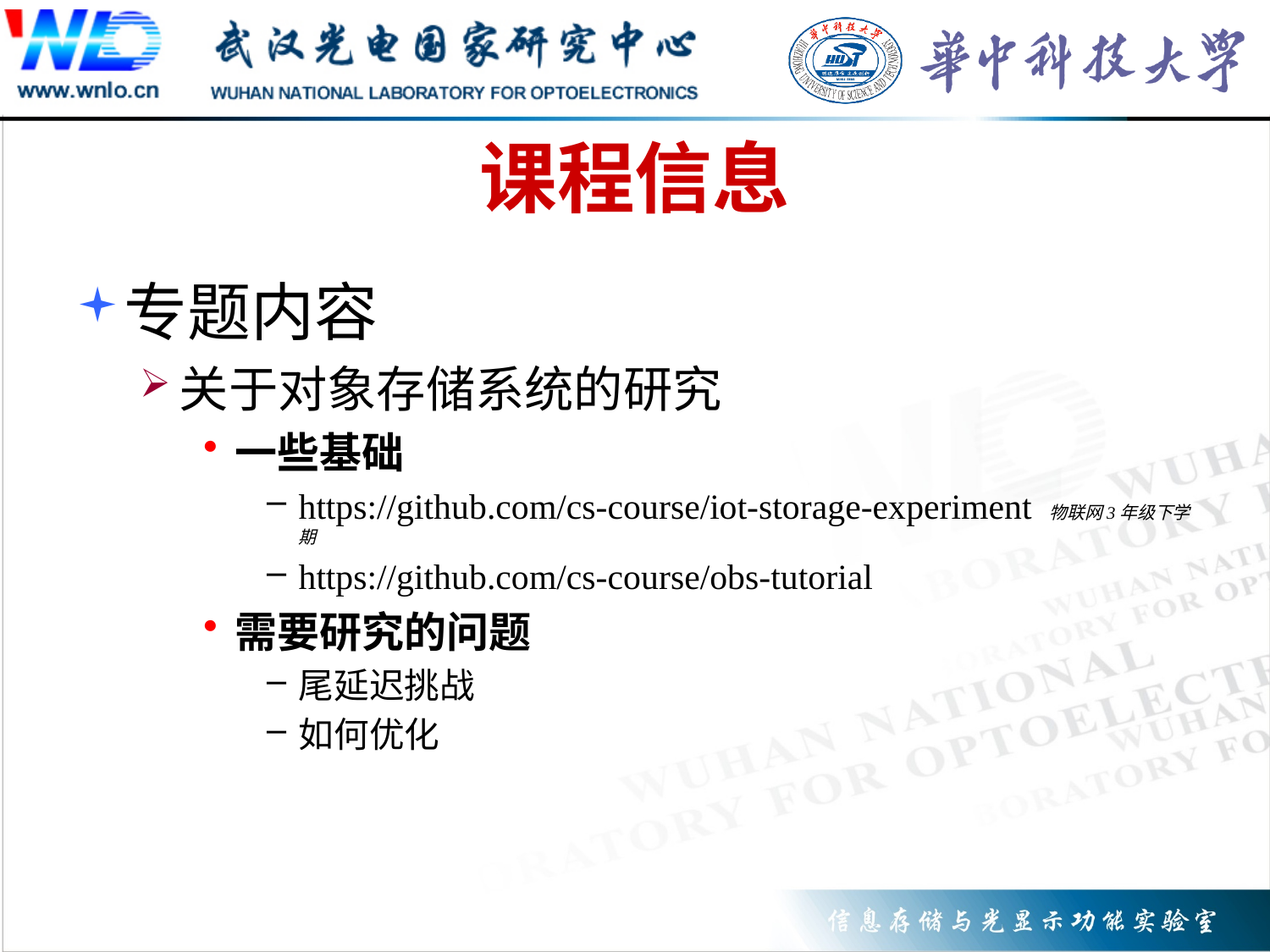

# 课程信息
专题内容
关于对象存储系统的研究
一些基础
https://github.com/cs-course/iot-storage-experiment 物联网3年级下学期
https://github.com/cs-course/obs-tutorial
需要研究的问题
尾延迟挑战
如何优化